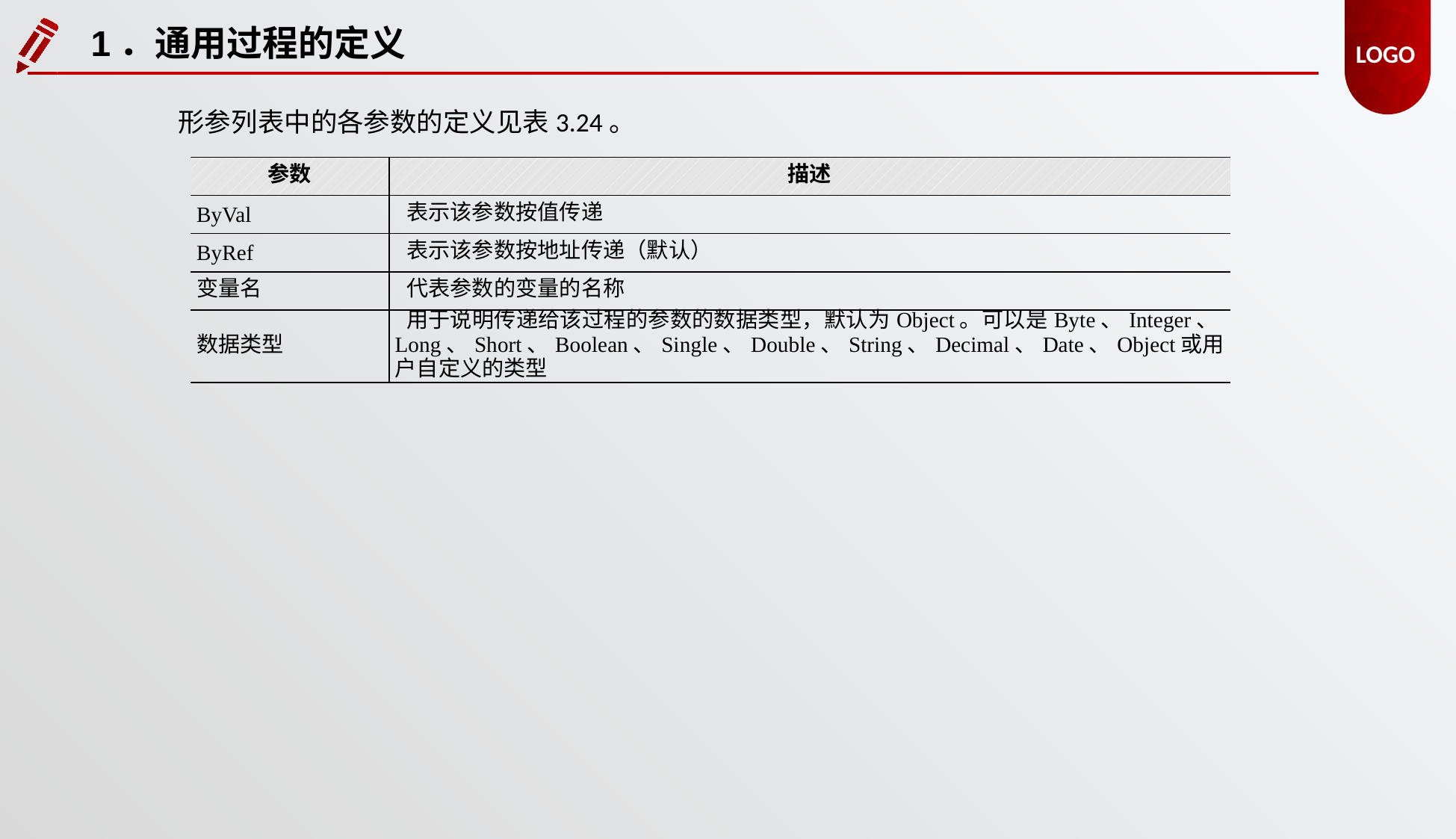

1．通用过程的定义
形参列表中的各参数的定义见表3.24。
| 参数 | 描述 |
| --- | --- |
| ByVal | 表示该参数按值传递 |
| ByRef | 表示该参数按地址传递（默认） |
| 变量名 | 代表参数的变量的名称 |
| 数据类型 | 用于说明传递给该过程的参数的数据类型，默认为Object。可以是Byte、Integer、Long、Short、Boolean、Single、Double、String、Decimal、Date、Object或用户自定义的类型 |